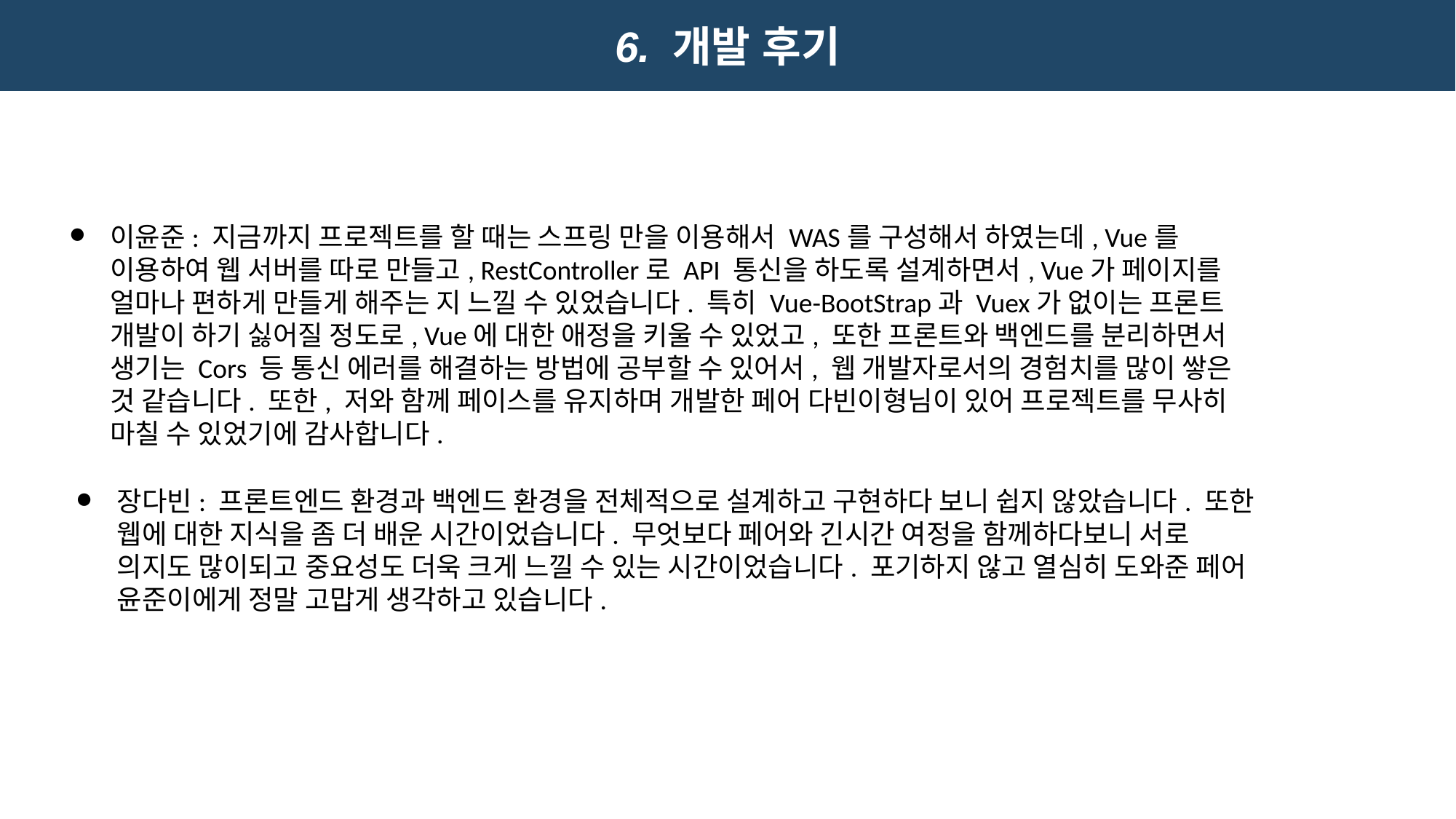

# 6. 개발 후기
이윤준: 지금까지 프로젝트를 할 때는 스프링 만을 이용해서 WAS를 구성해서 하였는데, Vue를 이용하여 웹 서버를 따로 만들고, RestController로 API 통신을 하도록 설계하면서, Vue가 페이지를 얼마나 편하게 만들게 해주는 지 느낄 수 있었습니다. 특히 Vue-BootStrap과 Vuex가 없이는 프론트 개발이 하기 싫어질 정도로, Vue에 대한 애정을 키울 수 있었고, 또한 프론트와 백엔드를 분리하면서 생기는 Cors 등 통신 에러를 해결하는 방법에 공부할 수 있어서, 웹 개발자로서의 경험치를 많이 쌓은 것 같습니다. 또한, 저와 함께 페이스를 유지하며 개발한 페어 다빈이형님이 있어 프로젝트를 무사히 마칠 수 있었기에 감사합니다.
장다빈: 프론트엔드 환경과 백엔드 환경을 전체적으로 설계하고 구현하다 보니 쉽지 않았습니다. 또한 웹에 대한 지식을 좀 더 배운 시간이었습니다. 무엇보다 페어와 긴시간 여정을 함께하다보니 서로 의지도 많이되고 중요성도 더욱 크게 느낄 수 있는 시간이었습니다. 포기하지 않고 열심히 도와준 페어 윤준이에게 정말 고맙게 생각하고 있습니다.